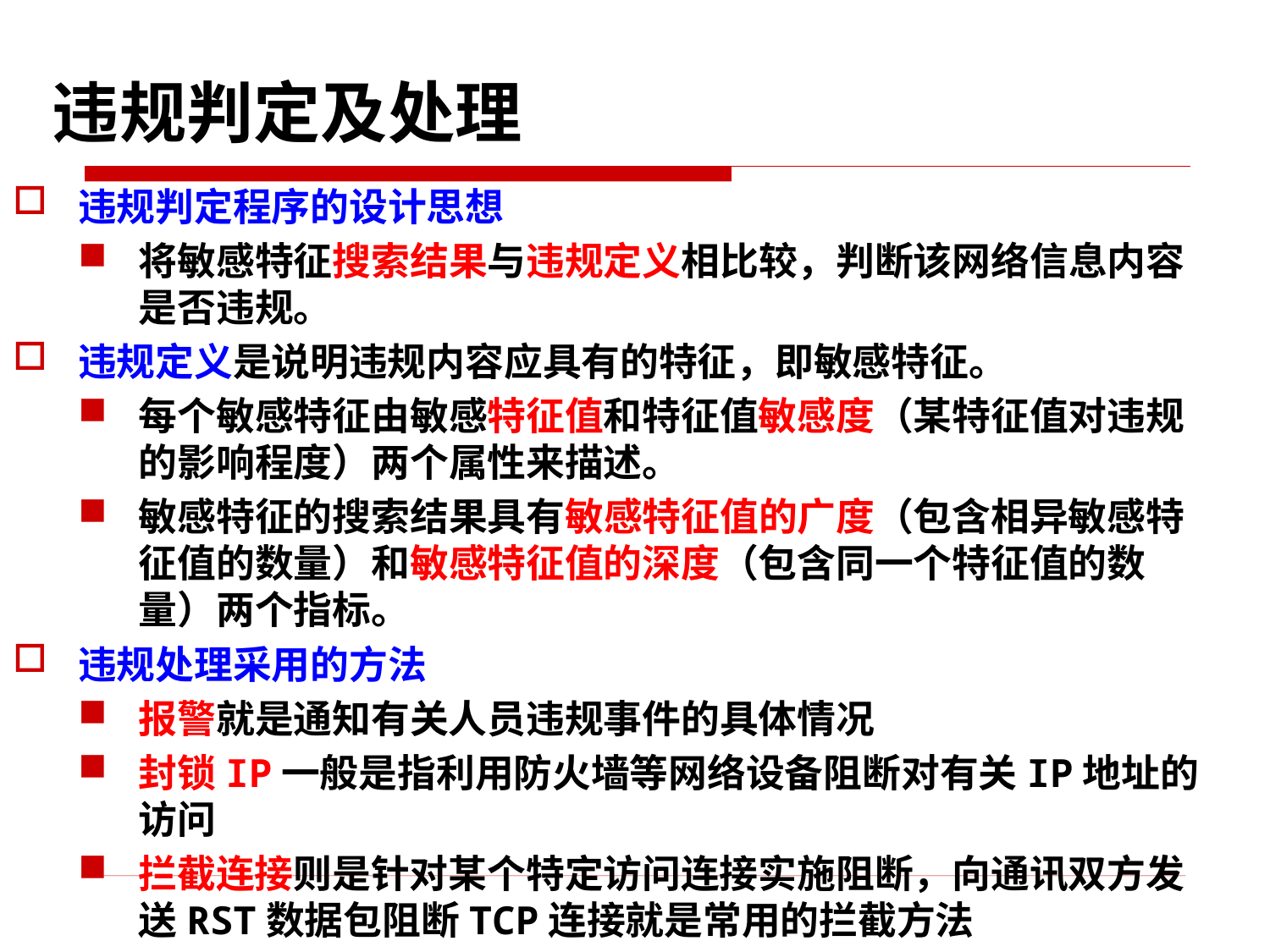

# 违规判定及处理
违规判定程序的设计思想
将敏感特征搜索结果与违规定义相比较，判断该网络信息内容是否违规。
违规定义是说明违规内容应具有的特征，即敏感特征。
每个敏感特征由敏感特征值和特征值敏感度（某特征值对违规的影响程度）两个属性来描述。
敏感特征的搜索结果具有敏感特征值的广度（包含相异敏感特征值的数量）和敏感特征值的深度（包含同一个特征值的数量）两个指标。
违规处理采用的方法
报警就是通知有关人员违规事件的具体情况
封锁IP一般是指利用防火墙等网络设备阻断对有关IP地址的访问
拦截连接则是针对某个特定访问连接实施阻断，向通讯双方发送RST数据包阻断TCP连接就是常用的拦截方法